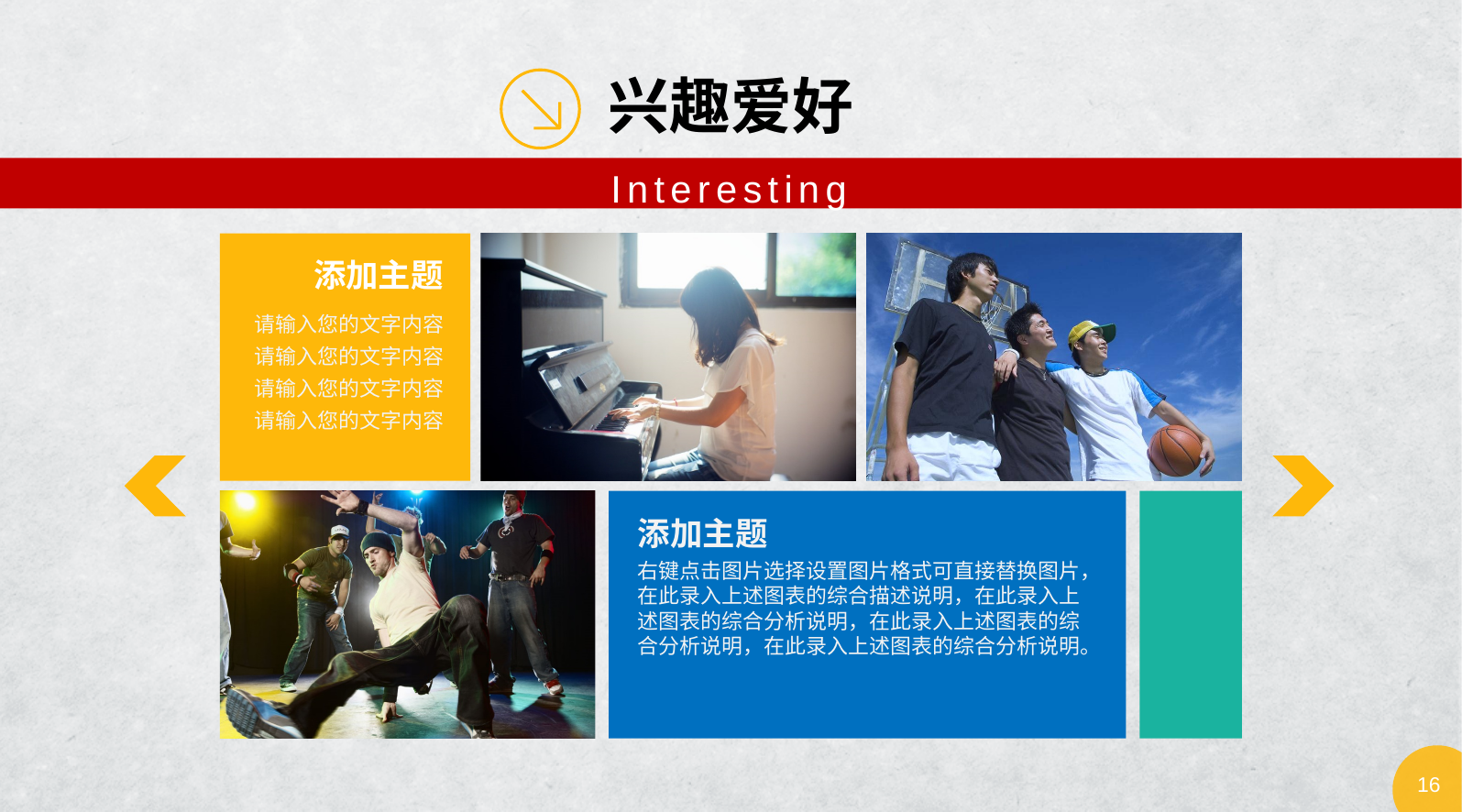

兴趣爱好

Interesting

添加主题
请输入您的文字内容请输入您的文字内容请输入您的文字内容请输入您的文字内容

添加主题
右键点击图片选择设置图片格式可直接替换图片，在此录入上述图表的综合描述说明，在此录入上述图表的综合分析说明，在此录入上述图表的综合分析说明，在此录入上述图表的综合分析说明。